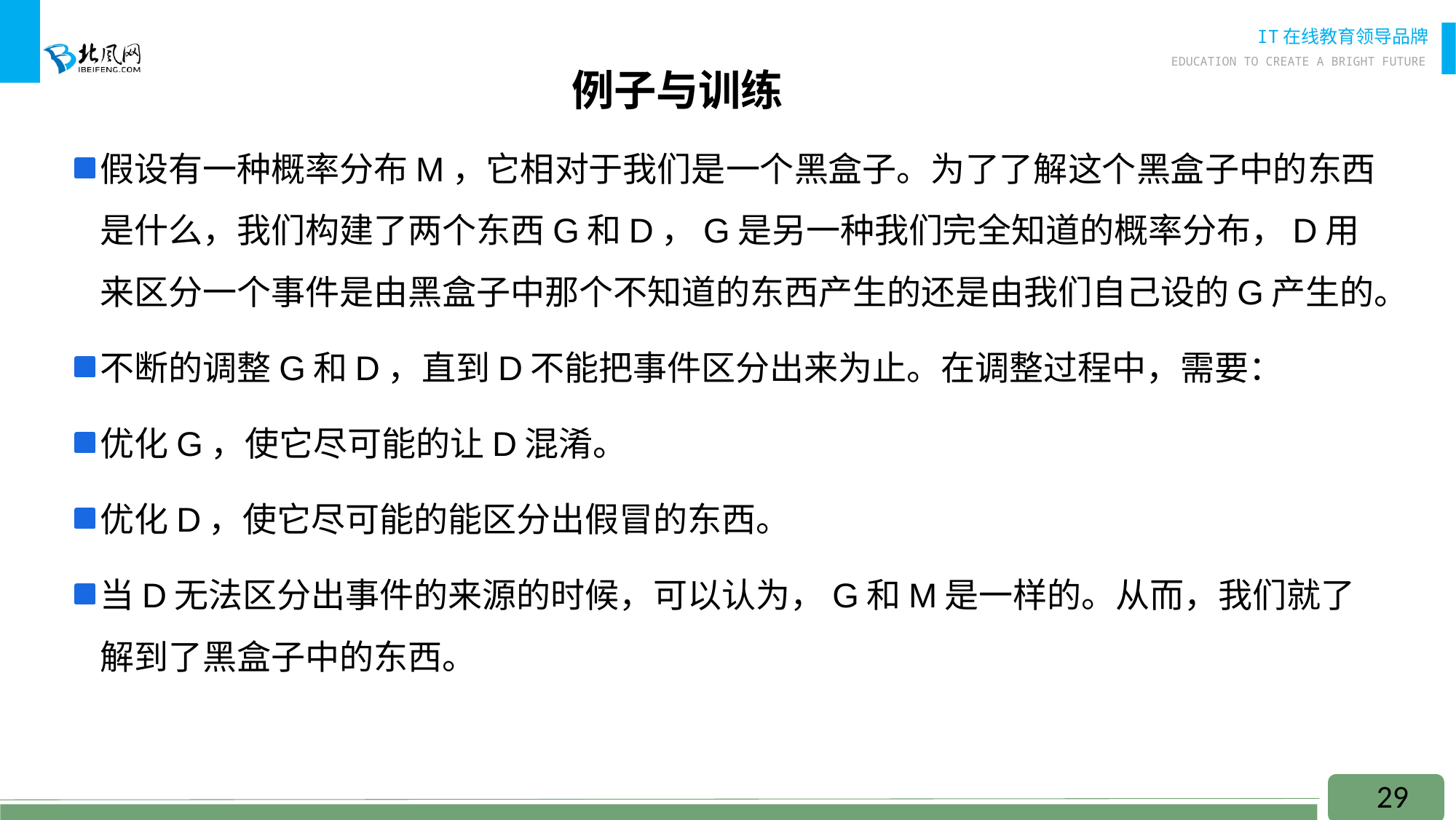

# 例子与训练
假设有一种概率分布M，它相对于我们是一个黑盒子。为了了解这个黑盒子中的东西是什么，我们构建了两个东西G和D，G是另一种我们完全知道的概率分布，D用来区分一个事件是由黑盒子中那个不知道的东西产生的还是由我们自己设的G产生的。
不断的调整G和D，直到D不能把事件区分出来为止。在调整过程中，需要：
优化G，使它尽可能的让D混淆。
优化D，使它尽可能的能区分出假冒的东西。
当D无法区分出事件的来源的时候，可以认为，G和M是一样的。从而，我们就了解到了黑盒子中的东西。